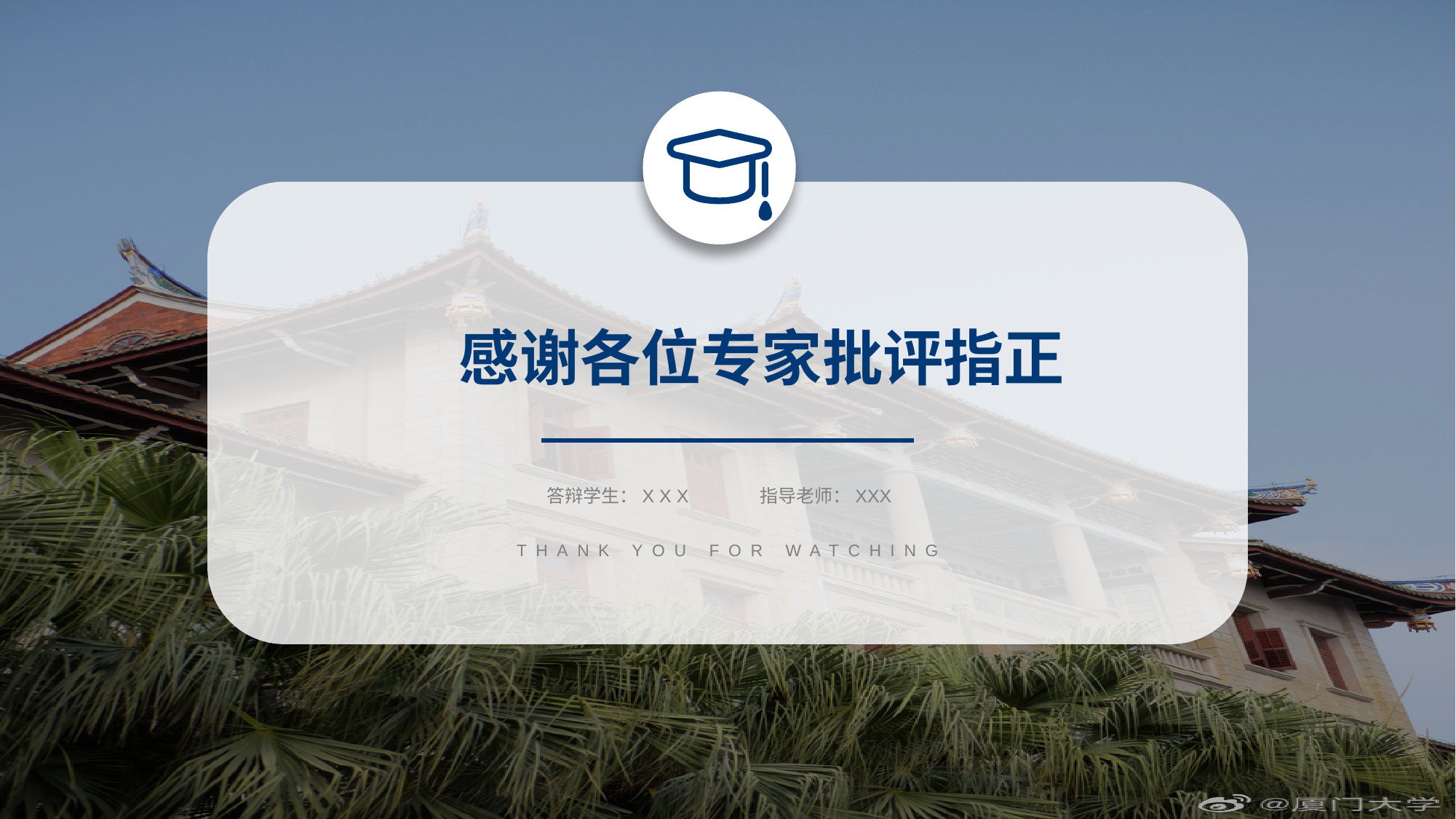

# 感谢各位专家批评指正
答辩学生：X X X
指导老师：XXX
THANK YOU FOR WATCHING